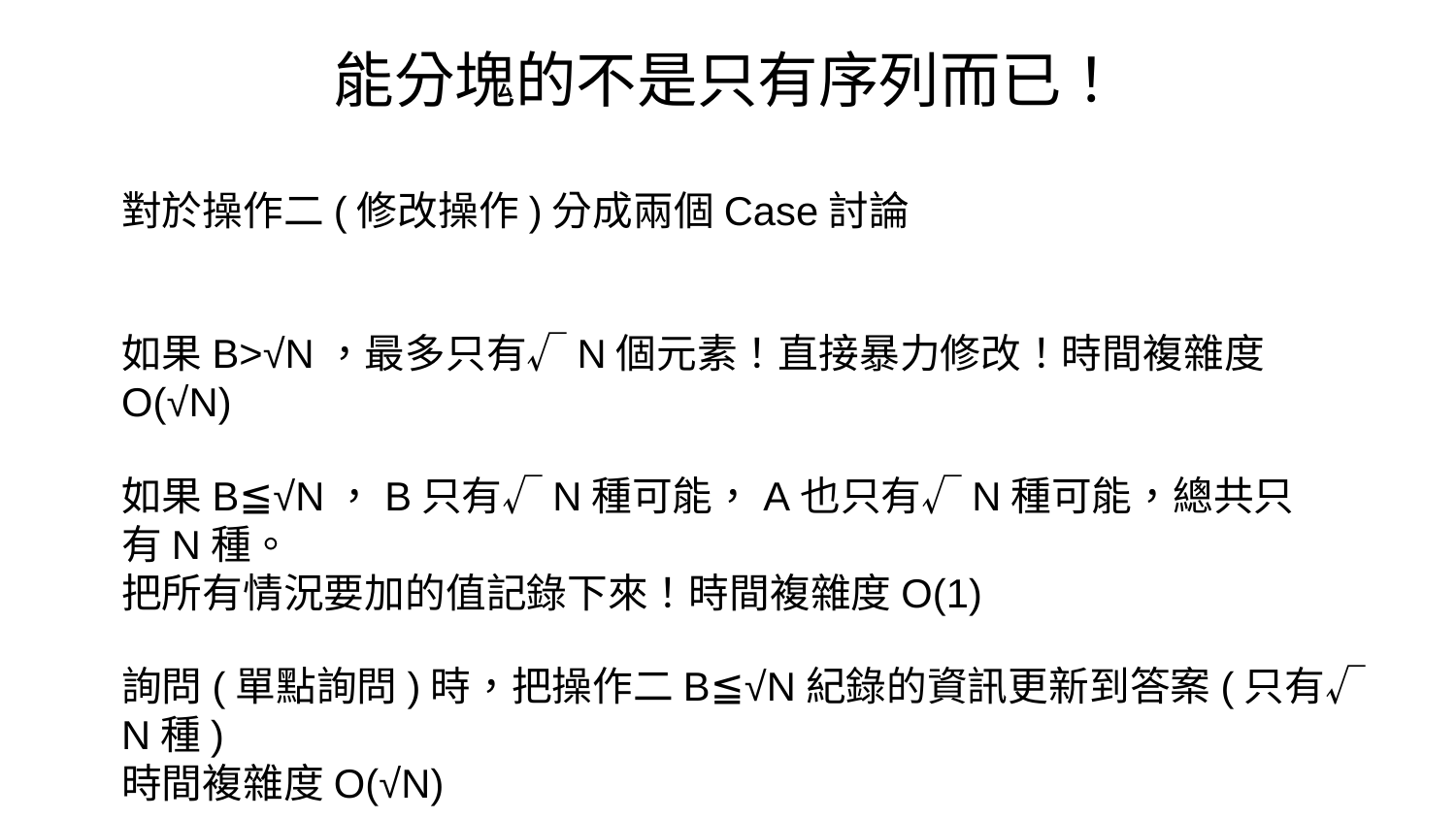

能分塊的不是只有序列而已！
對於操作二(修改操作)分成兩個Case討論
如果B>√N，最多只有√N個元素！直接暴力修改！時間複雜度O(√N)
如果B≦√N，B只有√N種可能，A也只有√N種可能，總共只有N種。
把所有情況要加的值記錄下來！時間複雜度O(1)

詢問(單點詢問)時，把操作二B≦√N紀錄的資訊更新到答案(只有√N種)
時間複雜度O(√N)